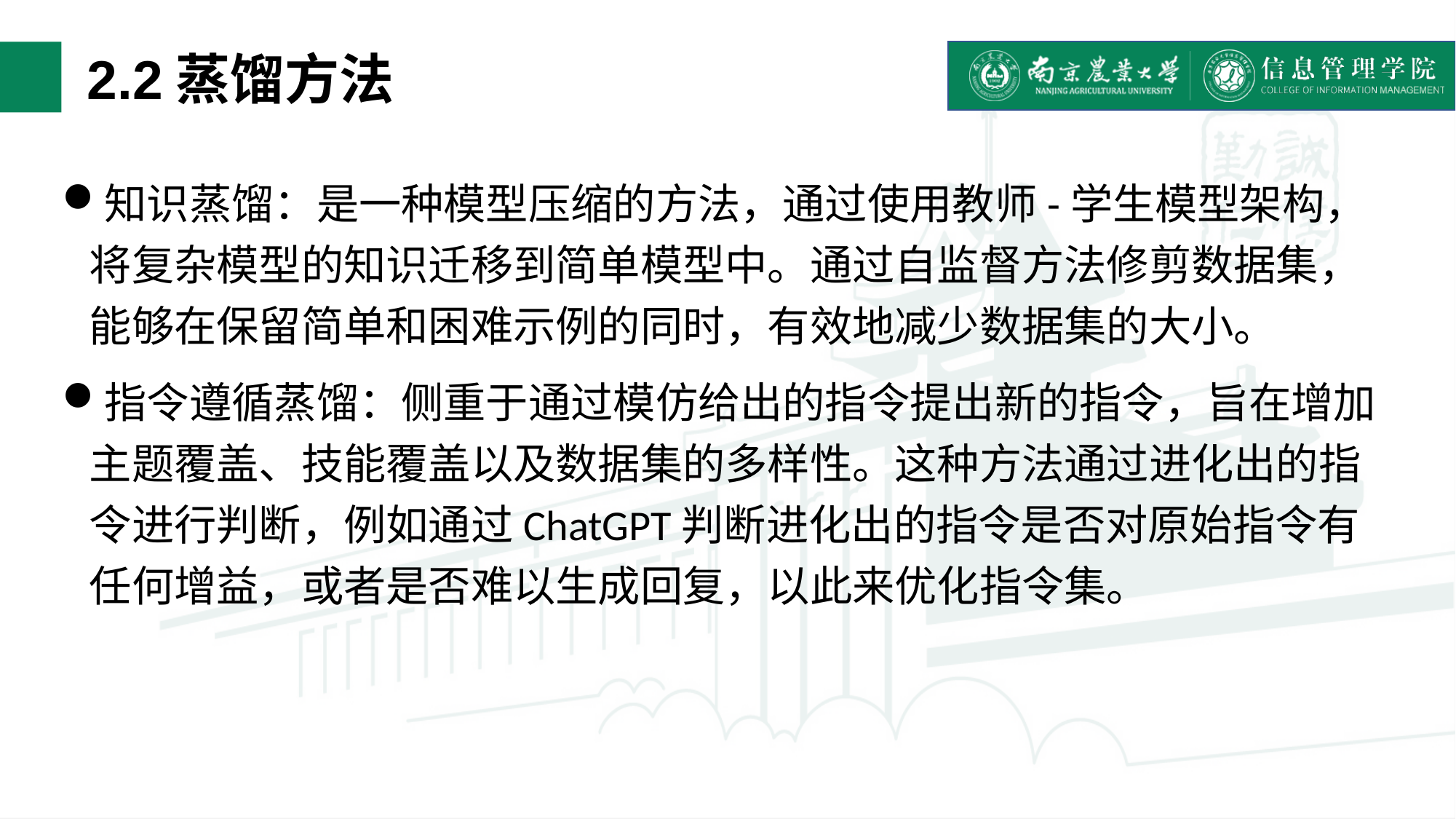

# 2.2蒸馏方法
知识蒸馏：是一种模型压缩的方法，‌通过使用教师-学生模型架构，‌将复杂模型的知识迁移到简单模型中。‌通过自监督方法修剪数据集，‌能够在保留简单和困难示例的同时，‌有效地减少数据集的大小。
指令遵循蒸馏：侧重于通过模仿给出的指令提出新的指令，‌旨在增加主题覆盖、‌技能覆盖以及数据集的多样性。‌这种方法通过进化出的指令进行判断，‌例如通过ChatGPT判断进化出的指令是否对原始指令有任何增益，‌或者是否难以生成回复，‌以此来优化指令集。